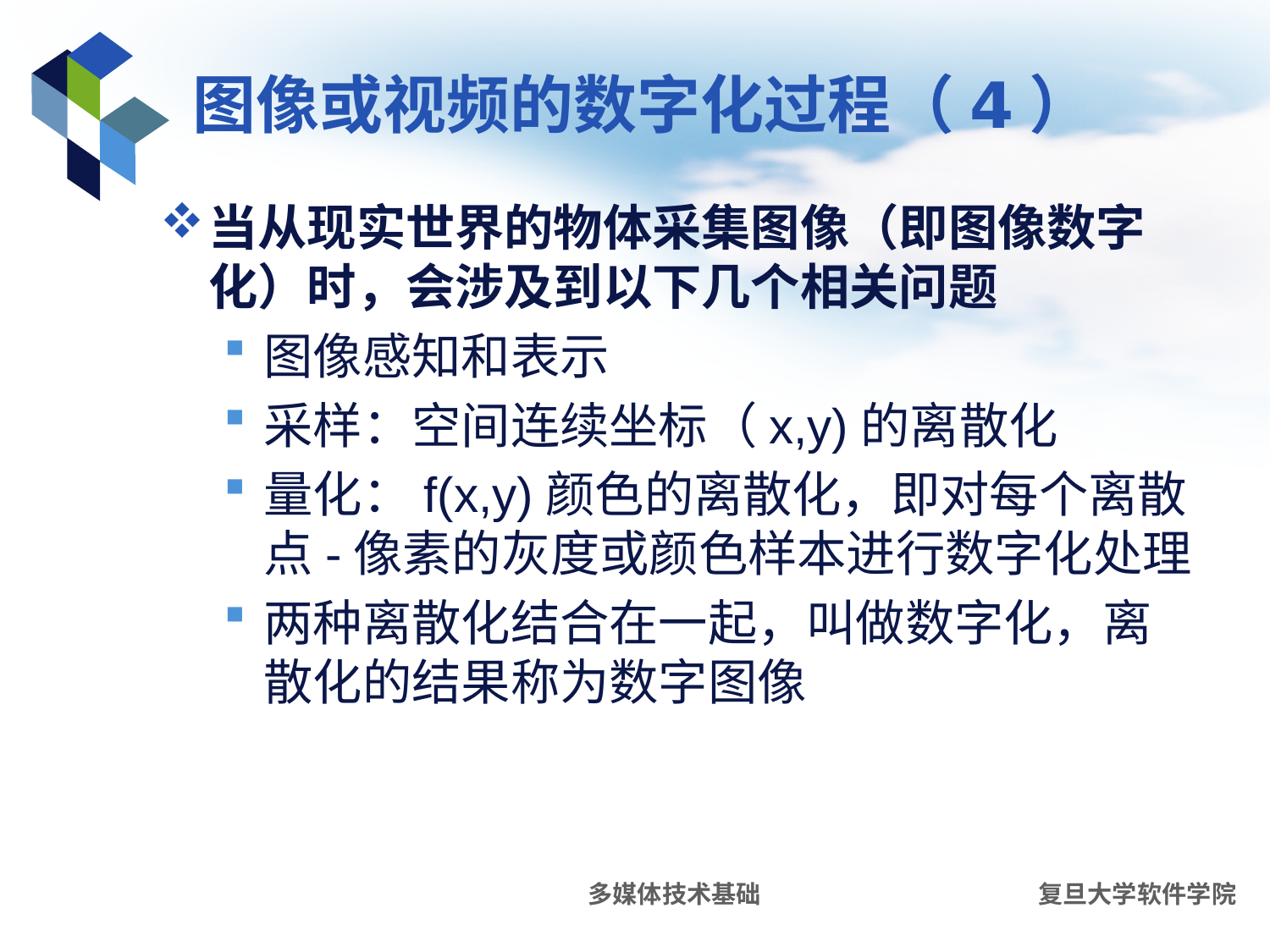

# 图像或视频的数字化过程（4）
当从现实世界的物体采集图像（即图像数字化）时，会涉及到以下几个相关问题
图像感知和表示
采样：空间连续坐标（x,y)的离散化
量化：f(x,y)颜色的离散化，即对每个离散点-像素的灰度或颜色样本进行数字化处理
两种离散化结合在一起，叫做数字化，离散化的结果称为数字图像

多媒体技术基础